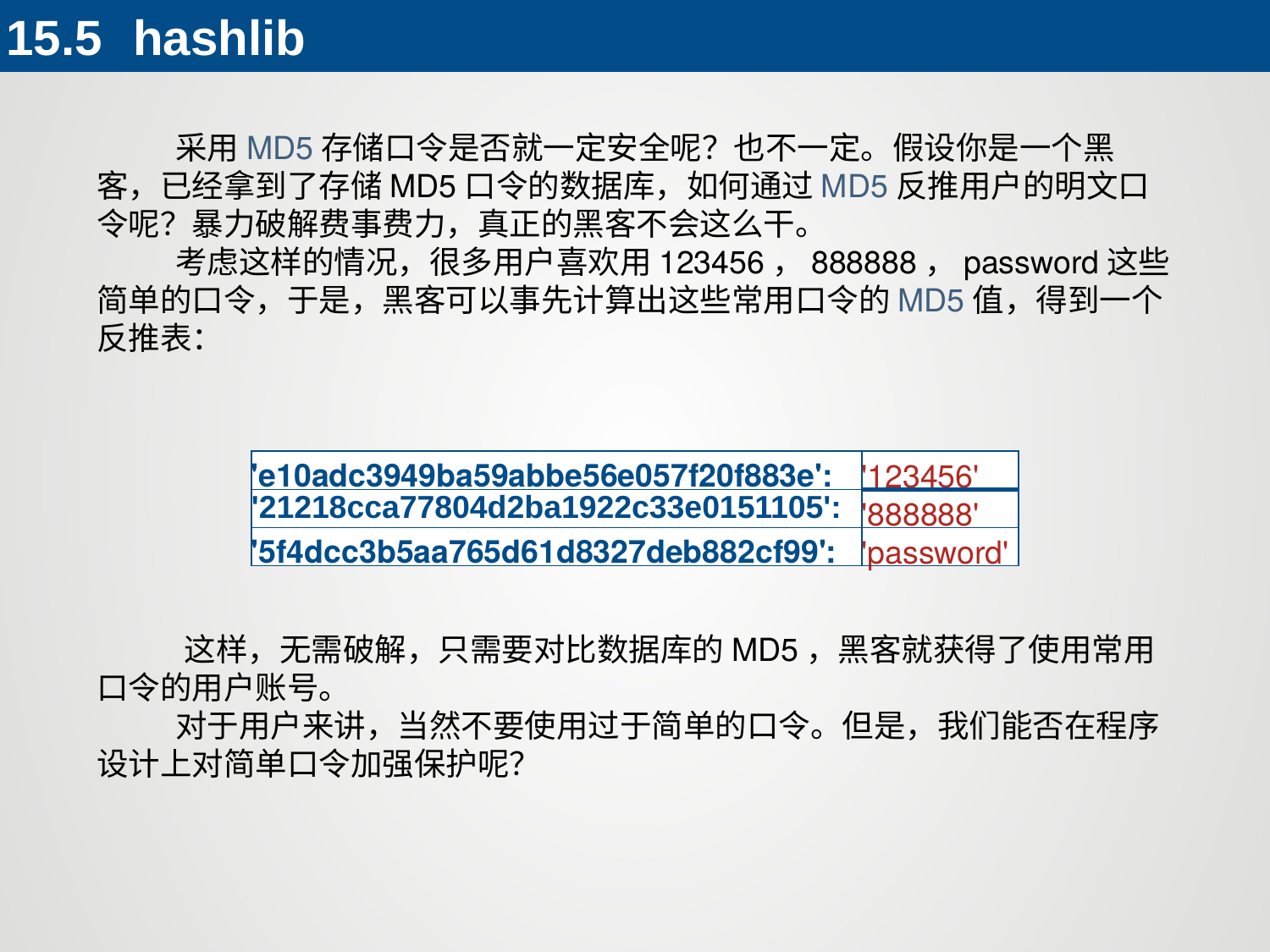

15.5 	hashlib
        采用MD5存储口令是否就一定安全呢？也不一定。假设你是一个黑客，已经拿到了存储MD5口令的数据库，如何通过MD5反推用户的明文口令呢？暴力破解费事费力，真正的黑客不会这么干。
        考虑这样的情况，很多用户喜欢用123456，888888，password这些简单的口令，于是，黑客可以事先计算出这些常用口令的MD5值，得到一个反推表：
| 'e10adc3949ba59abbe56e057f20f883e': | '123456' |
| --- | --- |
| '21218cca77804d2ba1922c33e0151105': | '888888' |
| '5f4dcc3b5aa765d61d8327deb882cf99': | 'password' |

         这样，无需破解，只需要对比数据库的MD5，黑客就获得了使用常用口令的用户账号。
        对于用户来讲，当然不要使用过于简单的口令。但是，我们能否在程序设计上对简单口令加强保护呢？